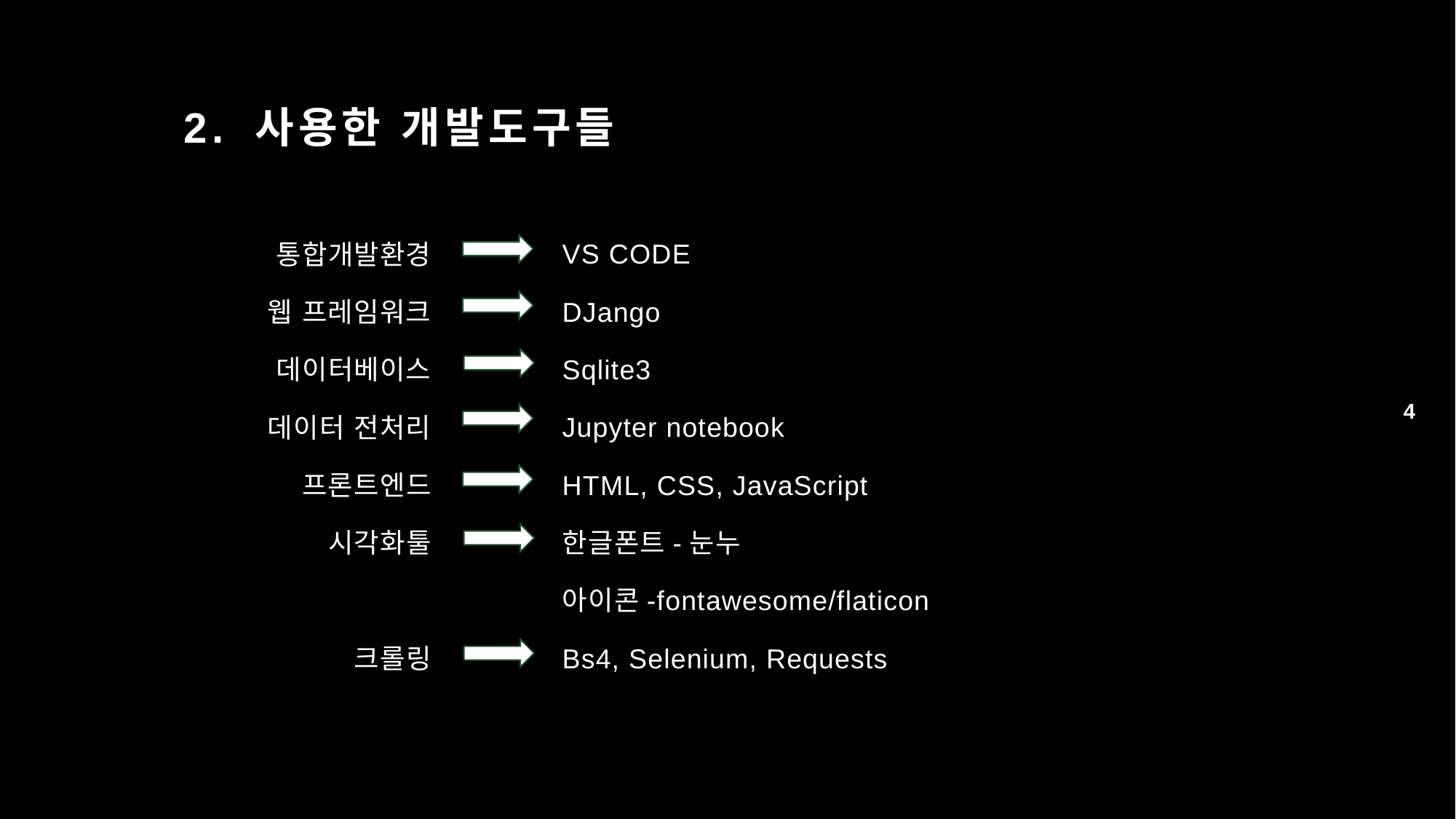

# 2. 사용한 개발도구들
VS CODE
DJango
Sqlite3
Jupyter notebook
HTML, CSS, JavaScript
한글폰트-눈누
아이콘-fontawesome/flaticon
Bs4, Selenium, Requests
통합개발환경
웹 프레임워크
데이터베이스
데이터 전처리
프론트엔드
시각화툴

크롤링

4